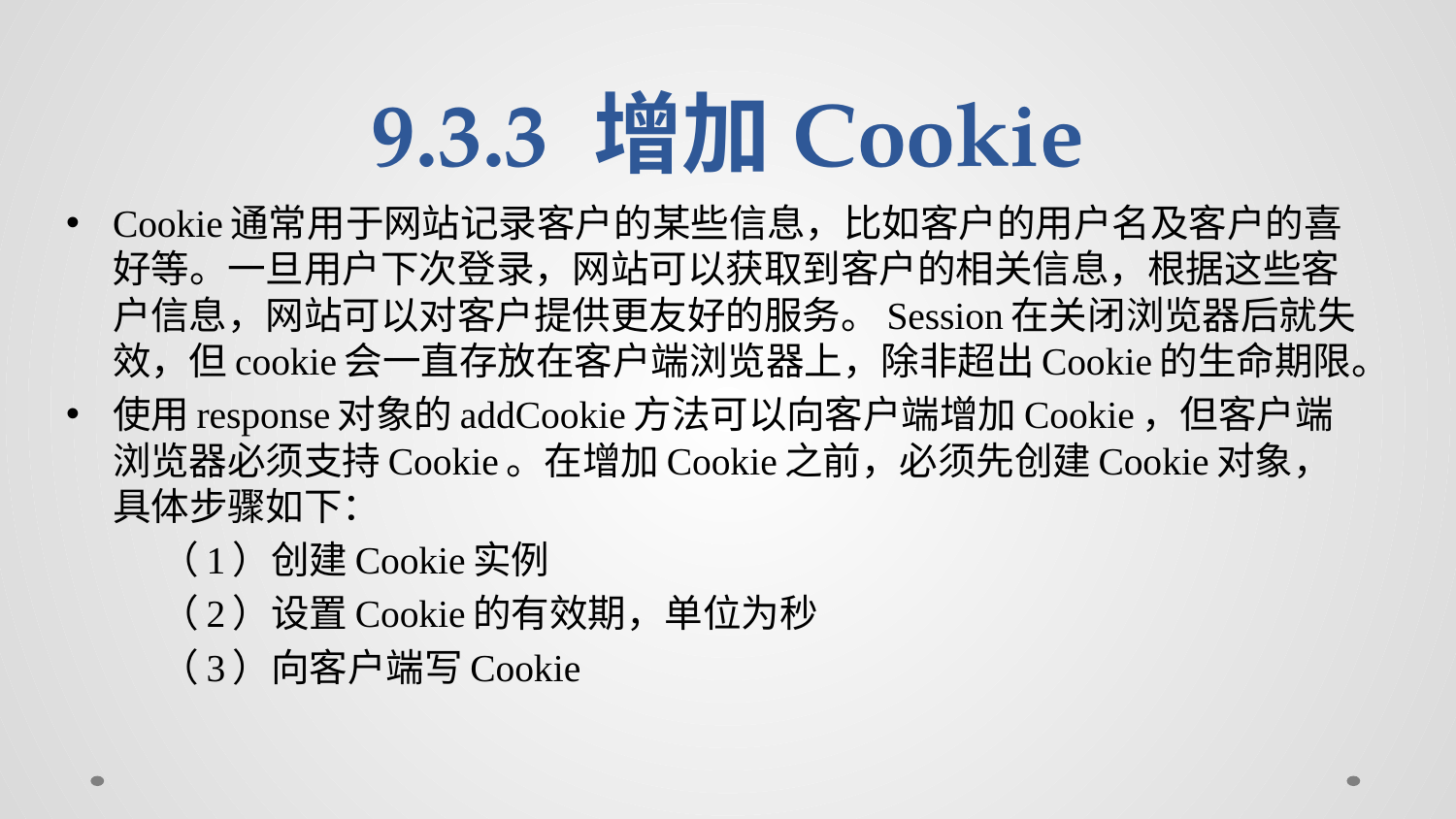

# 9.3.3 增加Cookie
Cookie通常用于网站记录客户的某些信息，比如客户的用户名及客户的喜好等。一旦用户下次登录，网站可以获取到客户的相关信息，根据这些客户信息，网站可以对客户提供更友好的服务。Session在关闭浏览器后就失效，但cookie会一直存放在客户端浏览器上，除非超出Cookie的生命期限。
使用response对象的addCookie方法可以向客户端增加Cookie，但客户端浏览器必须支持Cookie。在增加Cookie之前，必须先创建Cookie对象，具体步骤如下：
   （1）创建Cookie实例
   （2）设置Cookie的有效期，单位为秒
   （3）向客户端写Cookie